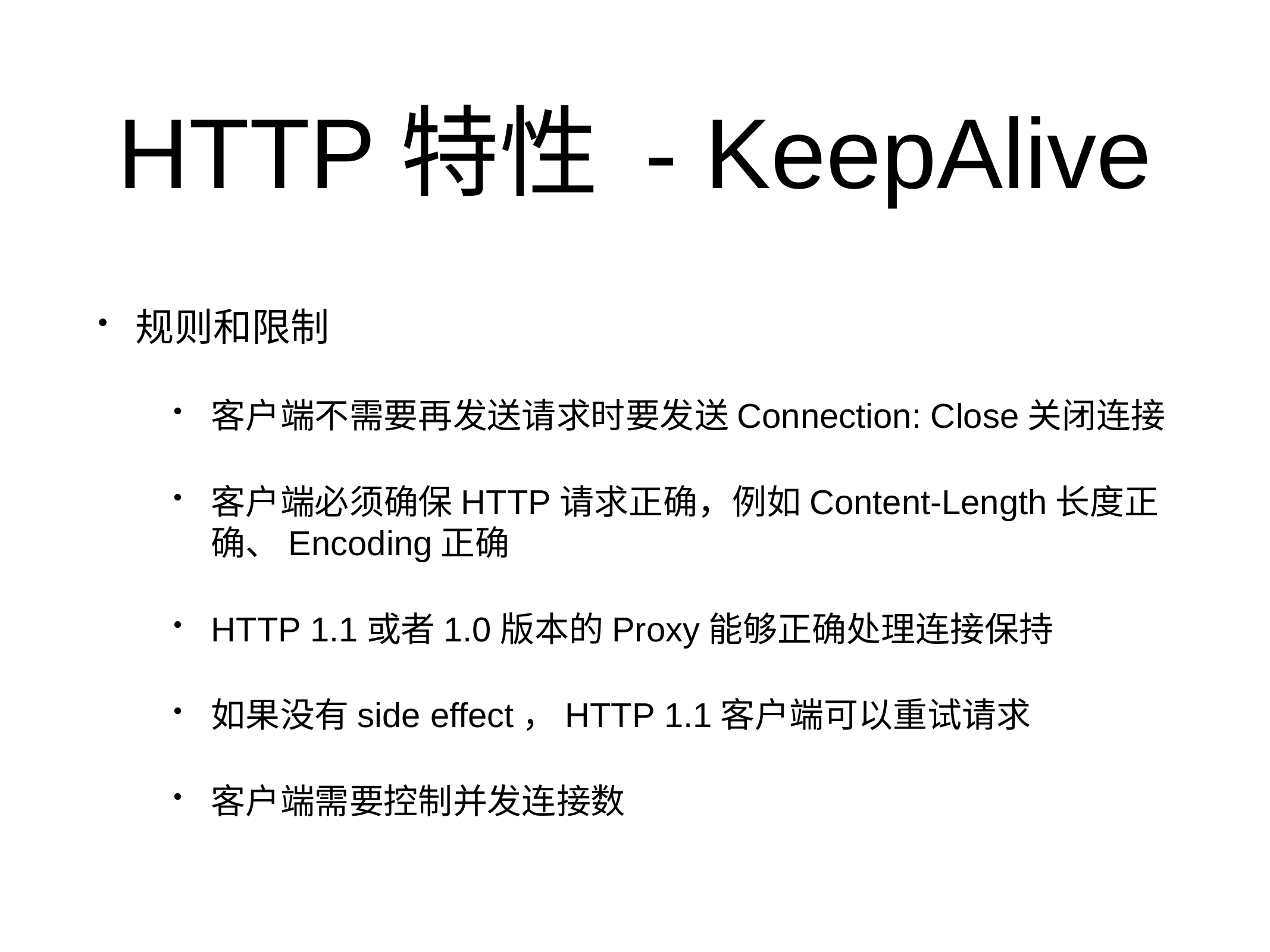

# HTTP特性 - KeepAlive
规则和限制
客户端不需要再发送请求时要发送Connection: Close关闭连接
客户端必须确保HTTP请求正确，例如Content-Length长度正确、Encoding正确
HTTP 1.1或者1.0版本的Proxy能够正确处理连接保持
如果没有side effect，HTTP 1.1客户端可以重试请求
客户端需要控制并发连接数